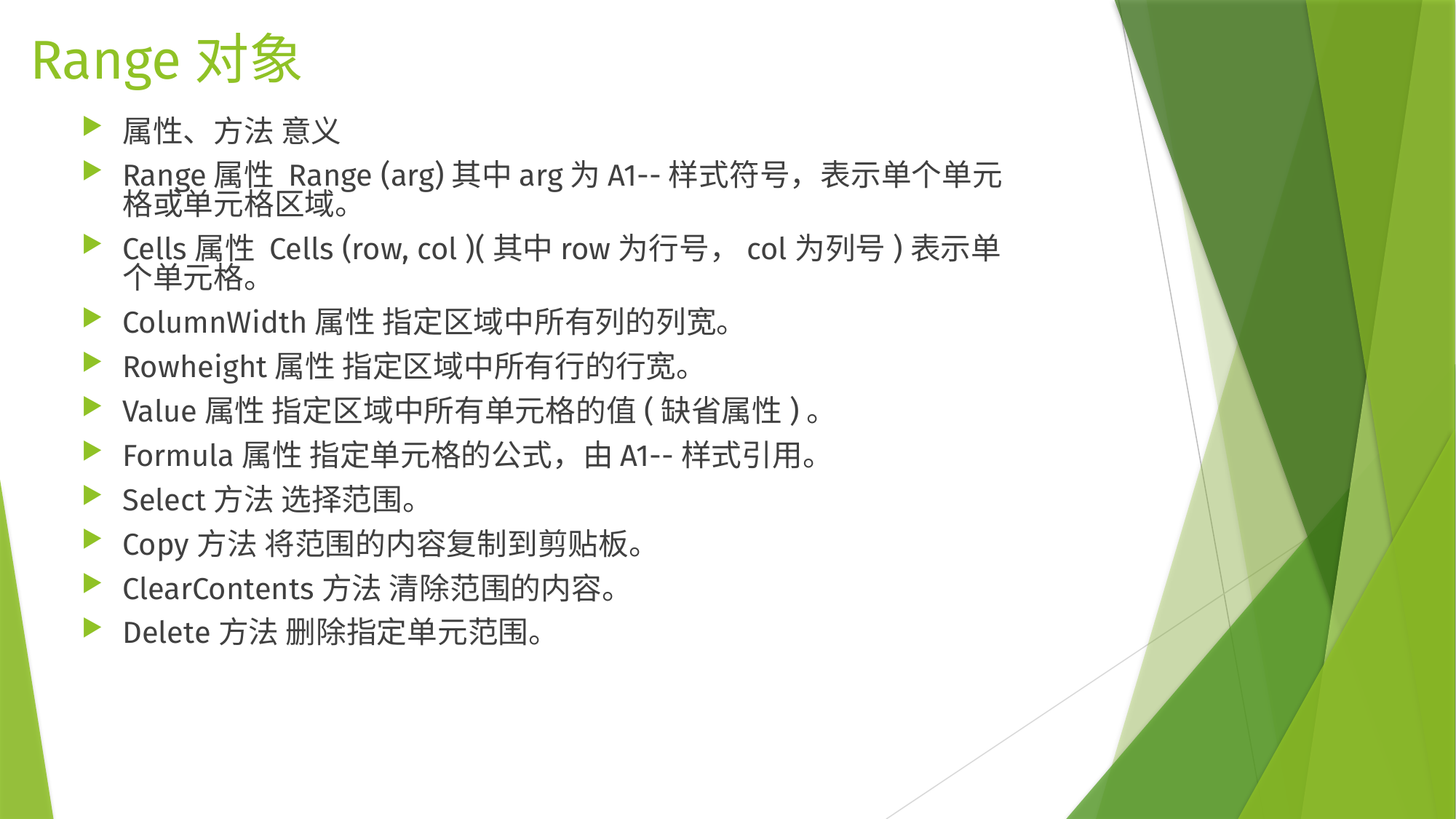

# Range对象
属性、方法 意义
Range属性 Range (arg)其中arg为A1--样式符号，表示单个单元格或单元格区域。
Cells属性 Cells (row, col )(其中row为行号，col为列号)表示单个单元格。
ColumnWidth属性 指定区域中所有列的列宽。
Rowheight属性 指定区域中所有行的行宽。
Value属性 指定区域中所有单元格的值(缺省属性)。
Formula属性 指定单元格的公式，由A1--样式引用。
Select方法 选择范围。
Copy方法 将范围的内容复制到剪贴板。
ClearContents方法 清除范围的内容。
Delete方法 删除指定单元范围。